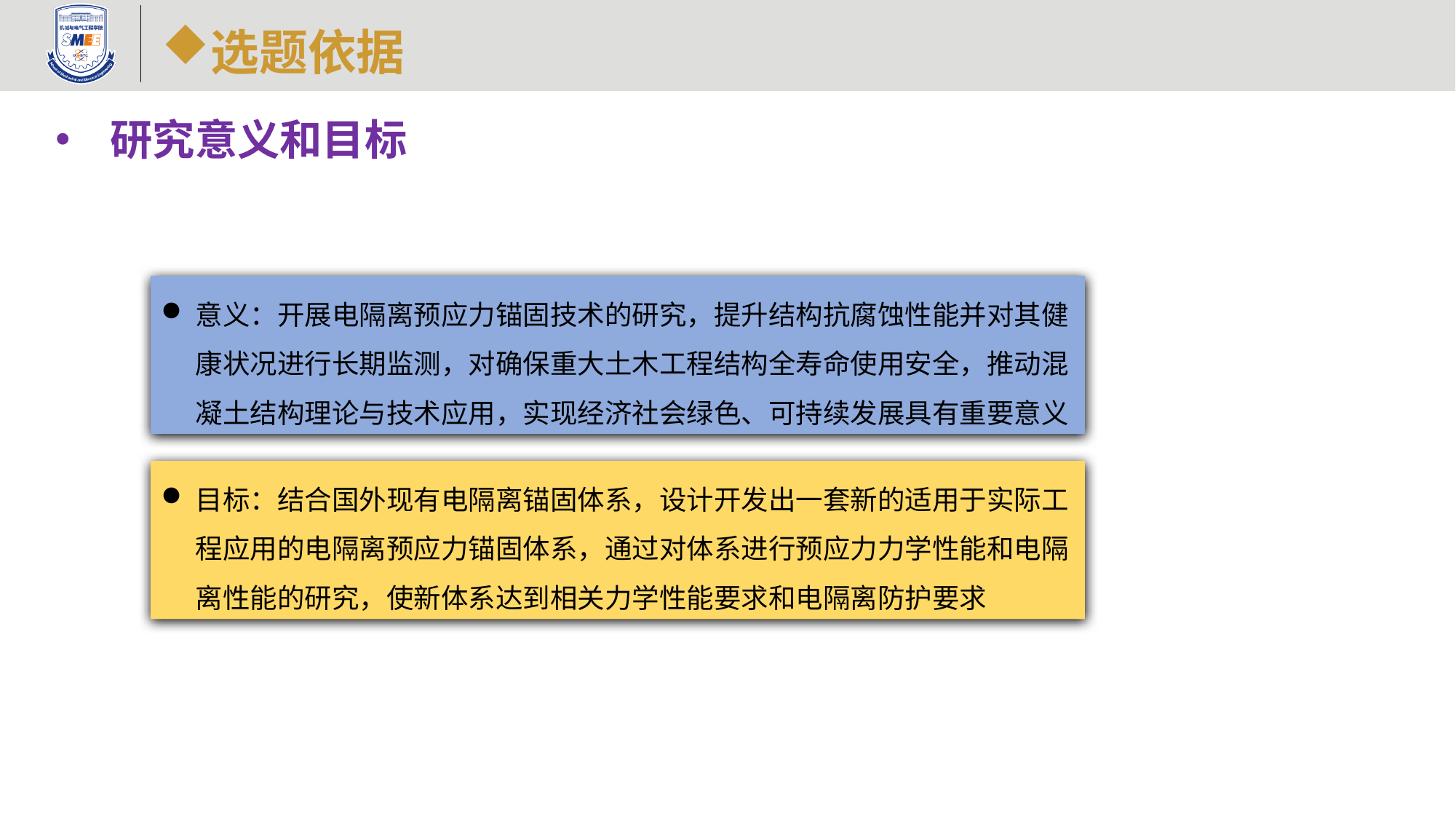

选题依据
研究意义和目标
意义：开展电隔离预应力锚固技术的研究，提升结构抗腐蚀性能并对其健康状况进行长期监测，对确保重大土木工程结构全寿命使用安全，推动混凝土结构理论与技术应用，实现经济社会绿色、可持续发展具有重要意义
目标：结合国外现有电隔离锚固体系，设计开发出一套新的适用于实际工程应用的电隔离预应力锚固体系，通过对体系进行预应力力学性能和电隔离性能的研究，使新体系达到相关力学性能要求和电隔离防护要求